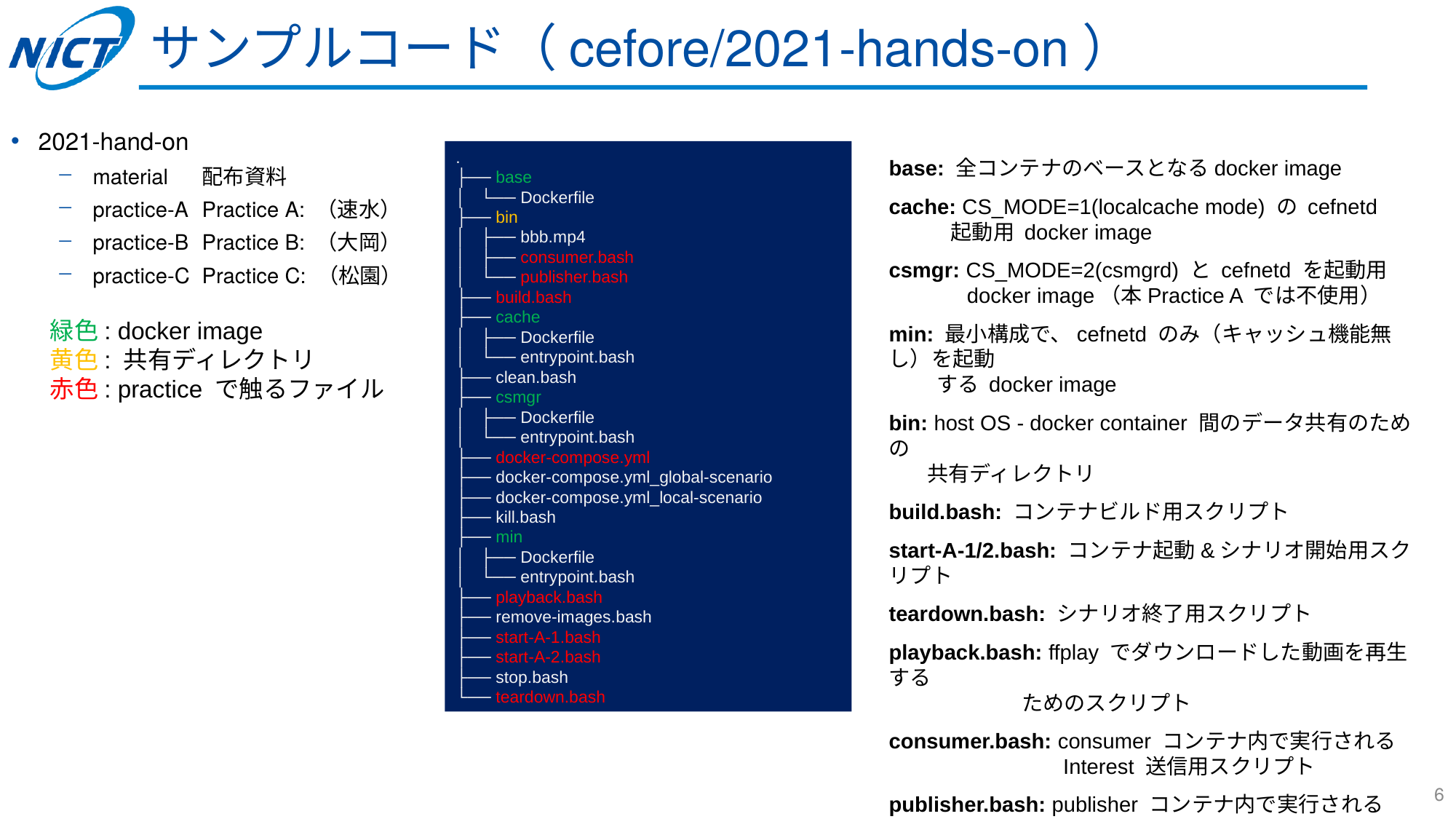

# サンプルコード（cefore/2021-hands-on）
2021-hand-on
material	配布資料
practice-A	Practice A: （速水）
practice-B	Practice B: （大岡）
practice-C	Practice C: （松園）
.
├── base
│   └── Dockerfile
├── bin
│   ├── bbb.mp4
│   ├── consumer.bash
│   └── publisher.bash
├── build.bash
├── cache
│   ├── Dockerfile
│   └── entrypoint.bash
├── clean.bash
├── csmgr
│   ├── Dockerfile
│   └── entrypoint.bash
├── docker-compose.yml
├── docker-compose.yml_global-scenario
├── docker-compose.yml_local-scenario
├── kill.bash
├── min
│   ├── Dockerfile
│   └── entrypoint.bash
├── playback.bash
├── remove-images.bash
├── start-A-1.bash
├── start-A-2.bash
├── stop.bash
└── teardown.bash
base: 全コンテナのベースとなるdocker image

cache: CS_MODE=1(localcache mode) の cefnetd
            起動用 docker image

csmgr: CS_MODE=2(csmgrd) と cefnetd を起動用
             docker image（本Practice A では不使用）

min: 最小構成で、cefnetd のみ（キャッシュ機能無し）を起動
         する docker image

bin: host OS - docker container 間のデータ共有のための
       共有ディレクトリ

build.bash: コンテナビルド用スクリプト

start-A-1/2.bash: コンテナ起動&シナリオ開始用スクリプト

teardown.bash: シナリオ終了用スクリプト

playback.bash: ffplay でダウンロードした動画を再生する
                           ためのスクリプト

consumer.bash: consumer コンテナ内で実行される
                             Interest 送信用スクリプト

publisher.bash: publisher コンテナ内で実行される
                            ContentObject 送信用スクリプト
緑色: docker image
黄色: 共有ディレクトリ
赤色: practice で触るファイル
6